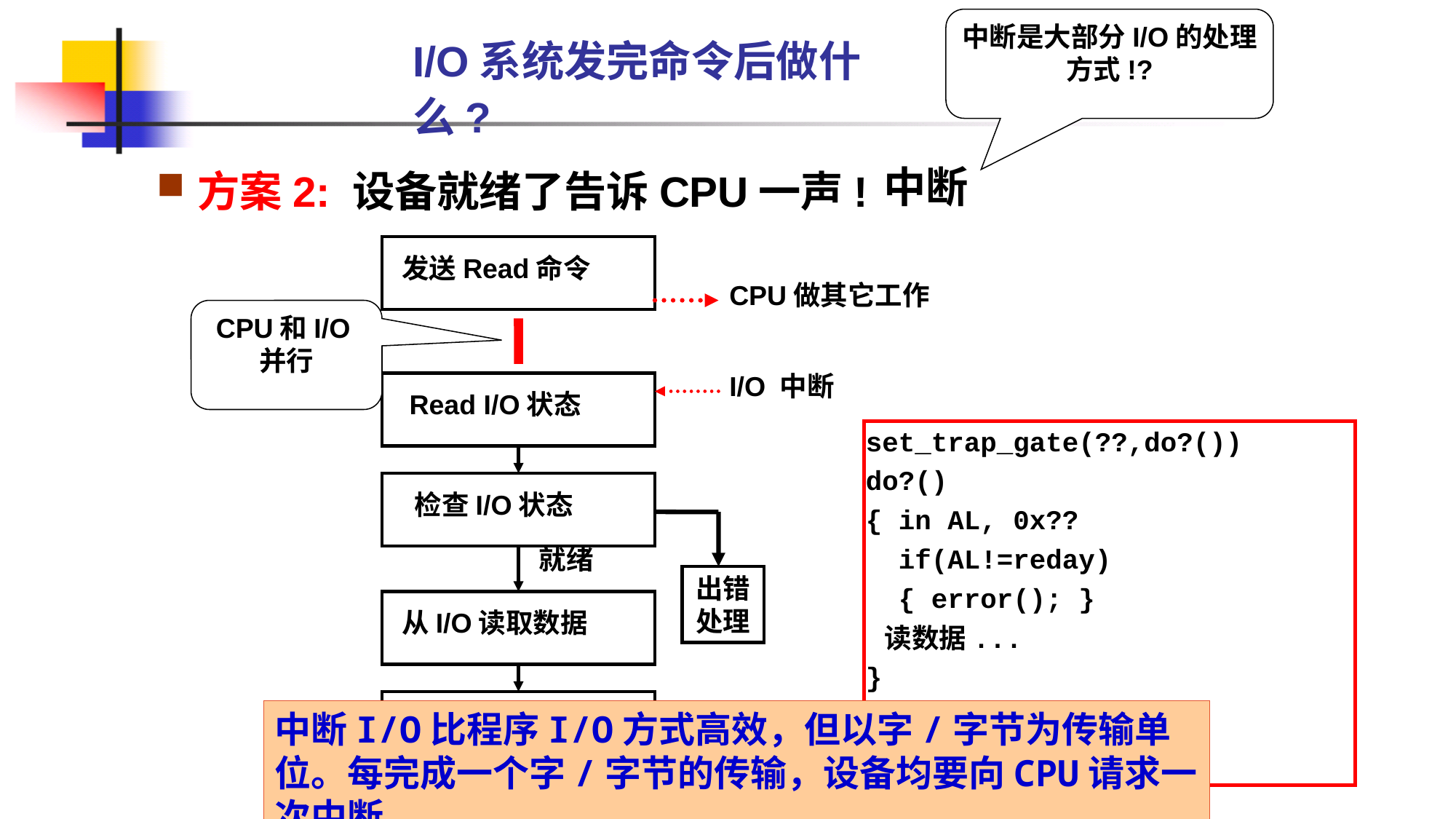

中断是大部分I/O的处理方式!?
# I/O系统发完命令后做什么?
方案2: 设备就绪了告诉CPU一声!
中断

发送Read命令
CPU做其它工作

CPU和I/O并行

I/O 中断

 Read I/O状态
set_trap_gate(??,do?())
do?()
{ in AL, 0x??
  if(AL!=reday)
  { error(); }
  读数据...
}

 检查I/O状态

出错处理
就绪

从I/O读取数据

将数据写内存
中断I/O比程序I/O方式高效，但以字/字节为传输单位。每完成一个字/字节的传输，设备均要向CPU请求一次中断。